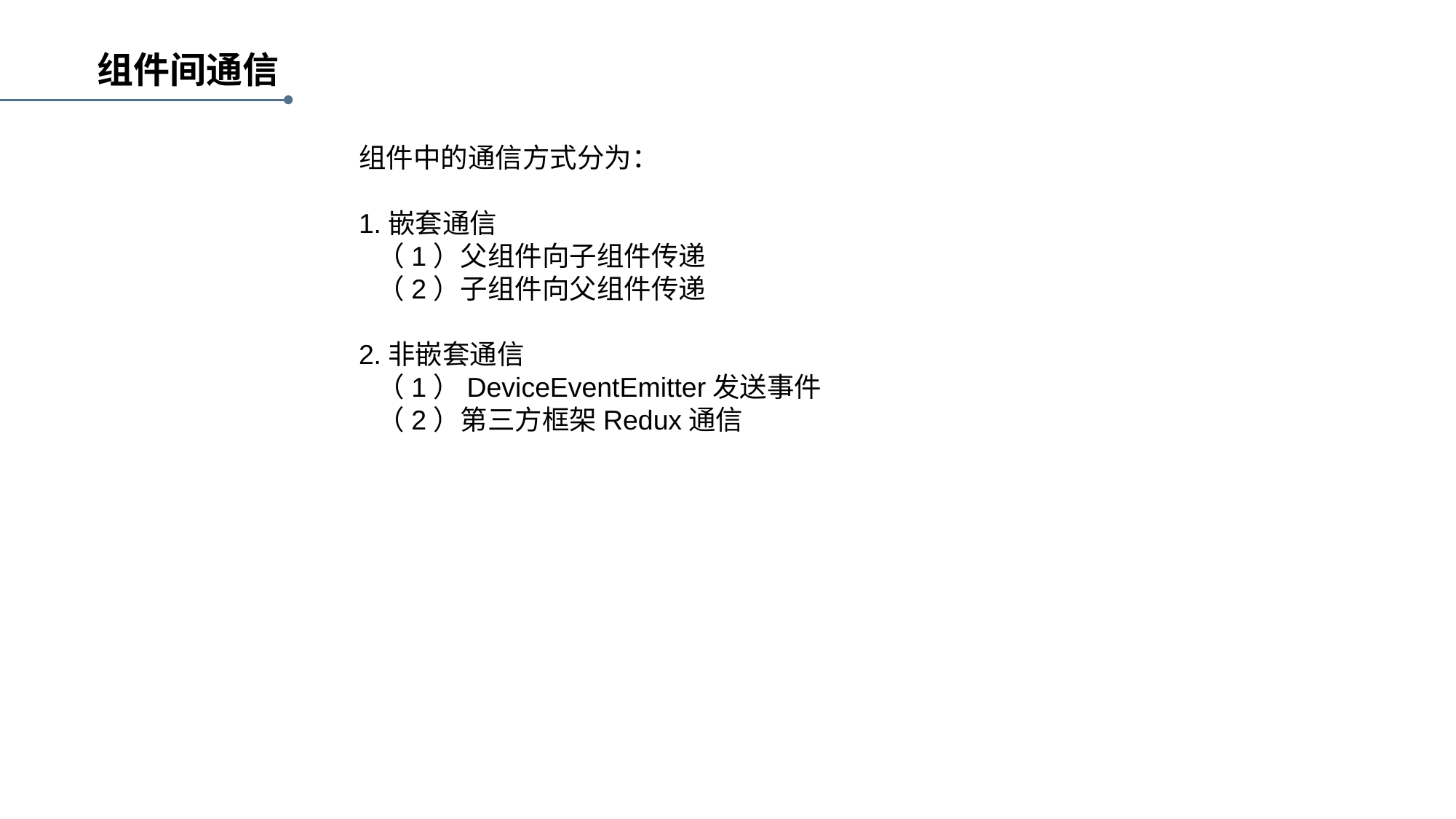

组件间通信
组件中的通信方式分为：

1.嵌套通信
  （1）父组件向子组件传递
  （2）子组件向父组件传递

2.非嵌套通信
  （1）DeviceEventEmitter发送事件
  （2）第三方框架Redux通信